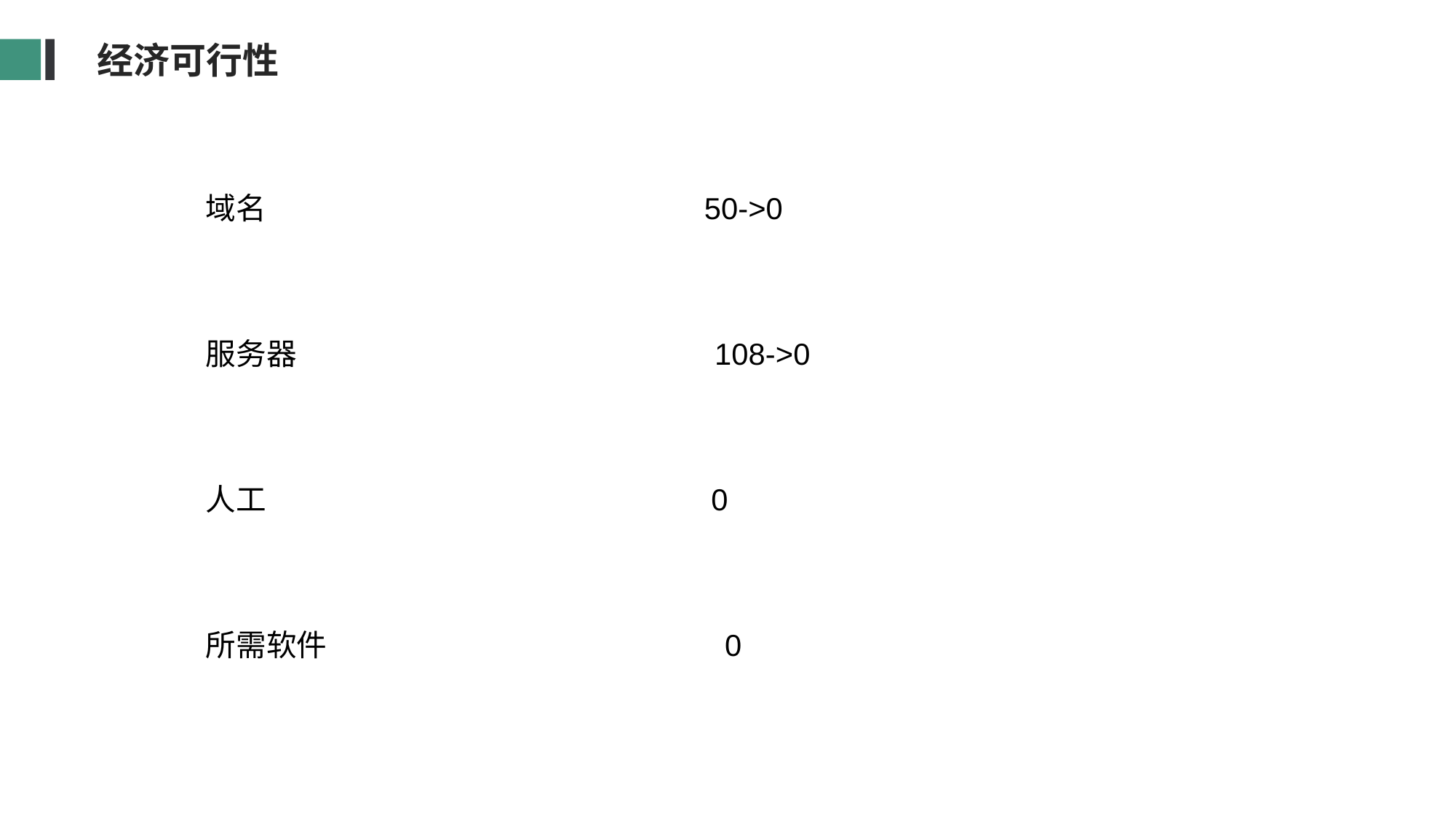

经济可行性

域名                                                                50->0

服务器                                                             108->0

人工                                                                 0

所需软件                                                          0